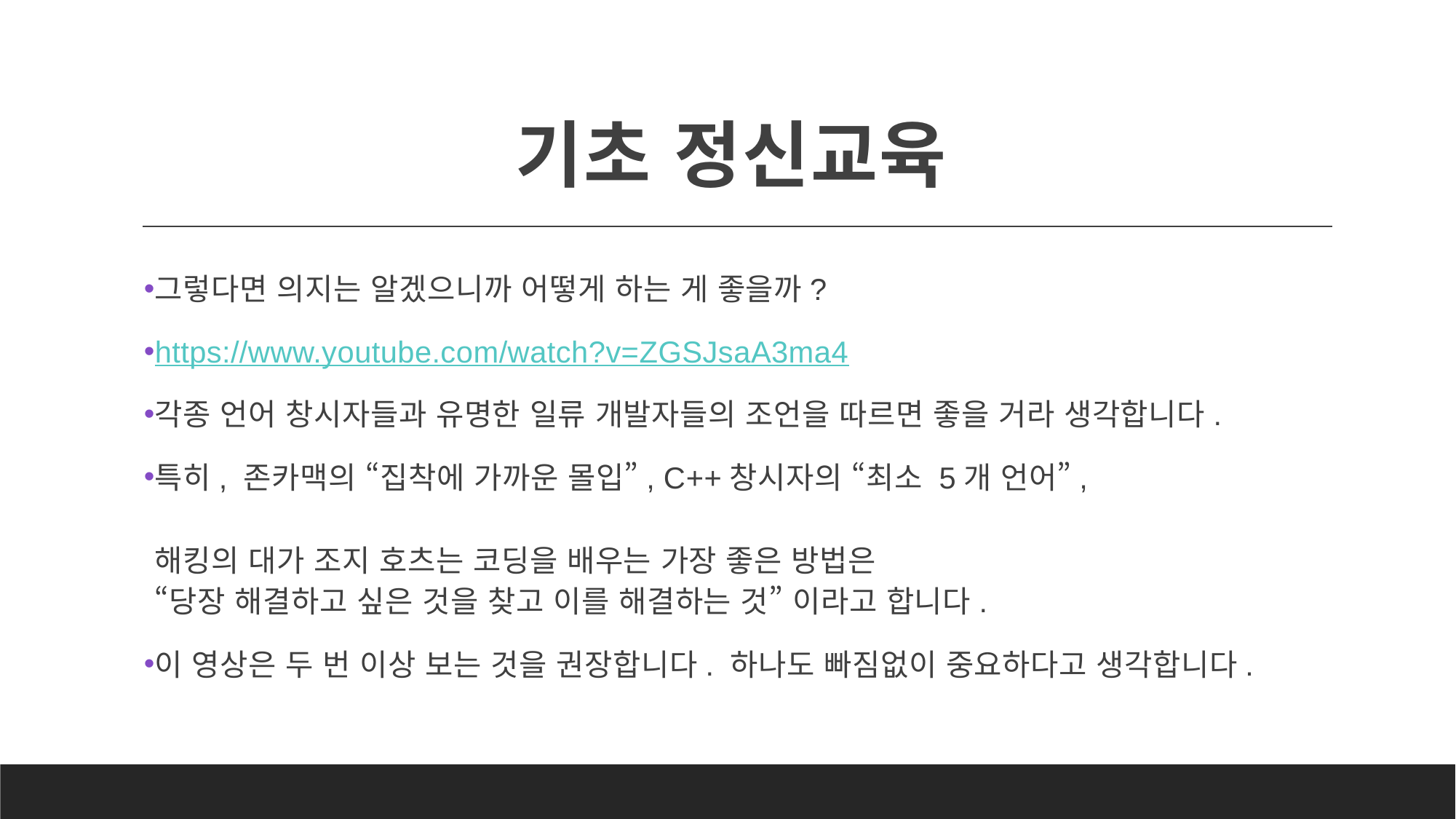

# 기초 정신교육
그렇다면 의지는 알겠으니까 어떻게 하는 게 좋을까?
https://www.youtube.com/watch?v=ZGSJsaA3ma4
각종 언어 창시자들과 유명한 일류 개발자들의 조언을 따르면 좋을 거라 생각합니다.
특히, 존카맥의 “집착에 가까운 몰입”, C++창시자의 “최소 5개 언어”,
해킹의 대가 조지 호츠는 코딩을 배우는 가장 좋은 방법은
“당장 해결하고 싶은 것을 찾고 이를 해결하는 것” 이라고 합니다.
이 영상은 두 번 이상 보는 것을 권장합니다. 하나도 빠짐없이 중요하다고 생각합니다.